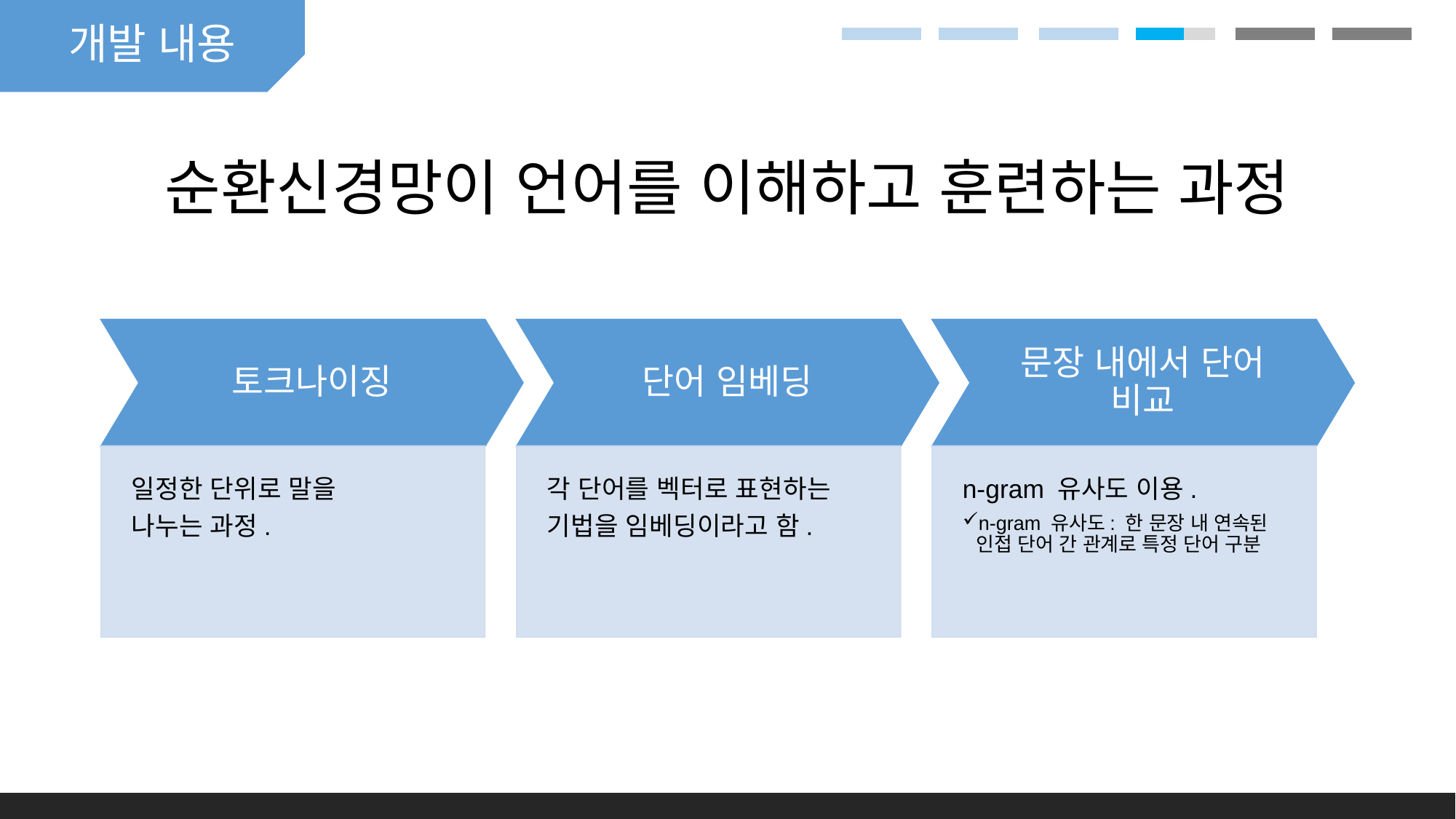

개발 내용
# 순환신경망이 언어를 이해하고 훈련하는 과정
TensorFlow를 활용한
인공지능 챗 봇 생성
토크나이징
일정한 단위로 말을
나누는 과정.
단어 임베딩
각 단어를 벡터로 표현하는
기법을 임베딩이라고 함.
문장 내에서 단어 비교
n-gram 유사도 이용.
n-gram 유사도: 한 문장 내 연속된 인접 단어 간 관계로 특정 단어 구분
담당개발: 홍명신